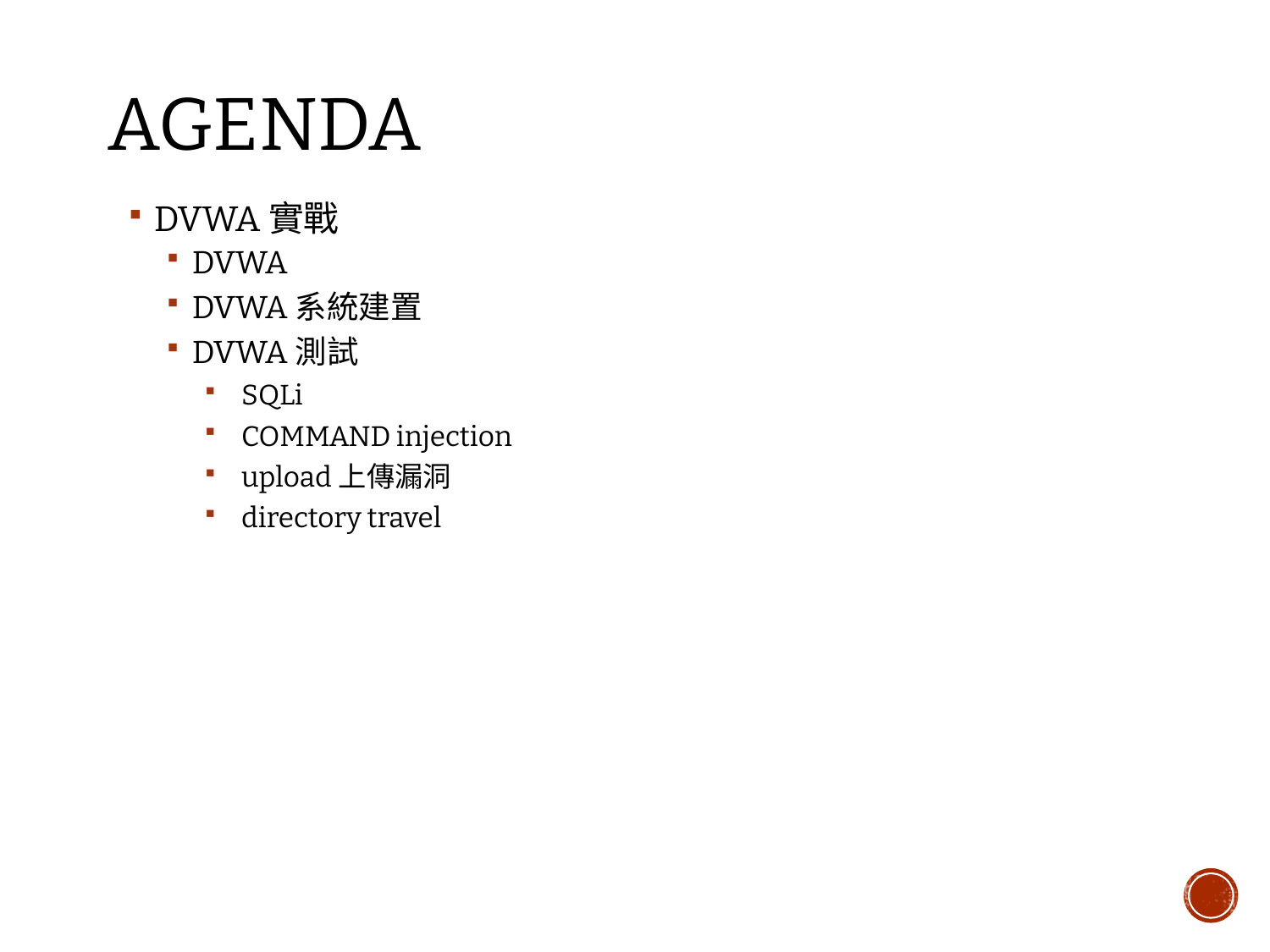

# agenda
DVWA實戰
DVWA
DVWA系統建置
DVWA測試
  SQLi
  COMMAND injection
  upload上傳漏洞
  directory travel